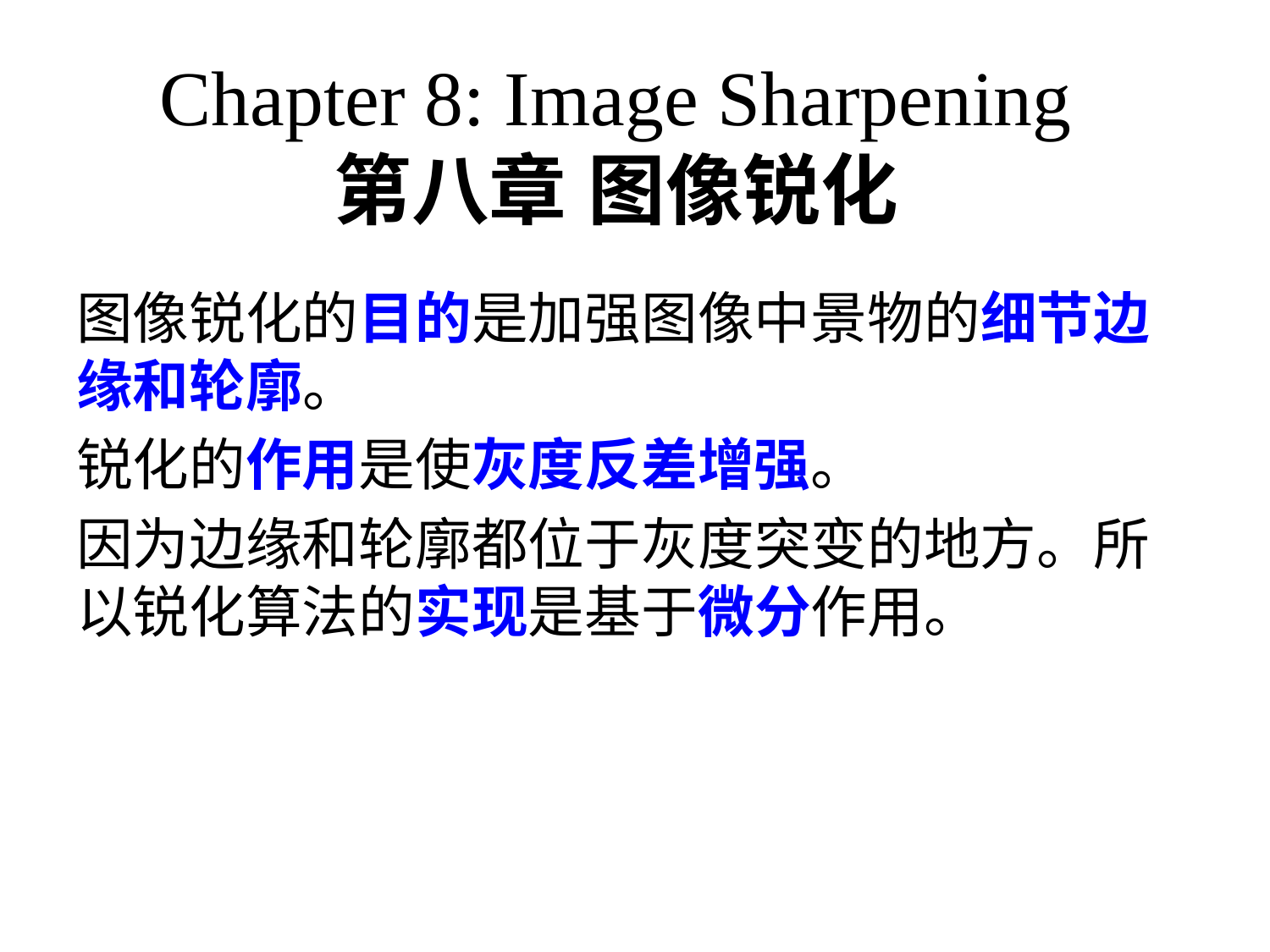

Chapter 8: Image Sharpening
第八章	图像锐化
图像锐化的目的是加强图像中景物的细节边缘和轮廓。
锐化的作用是使灰度反差增强。
因为边缘和轮廓都位于灰度突变的地方。所以锐化算法的实现是基于微分作用。